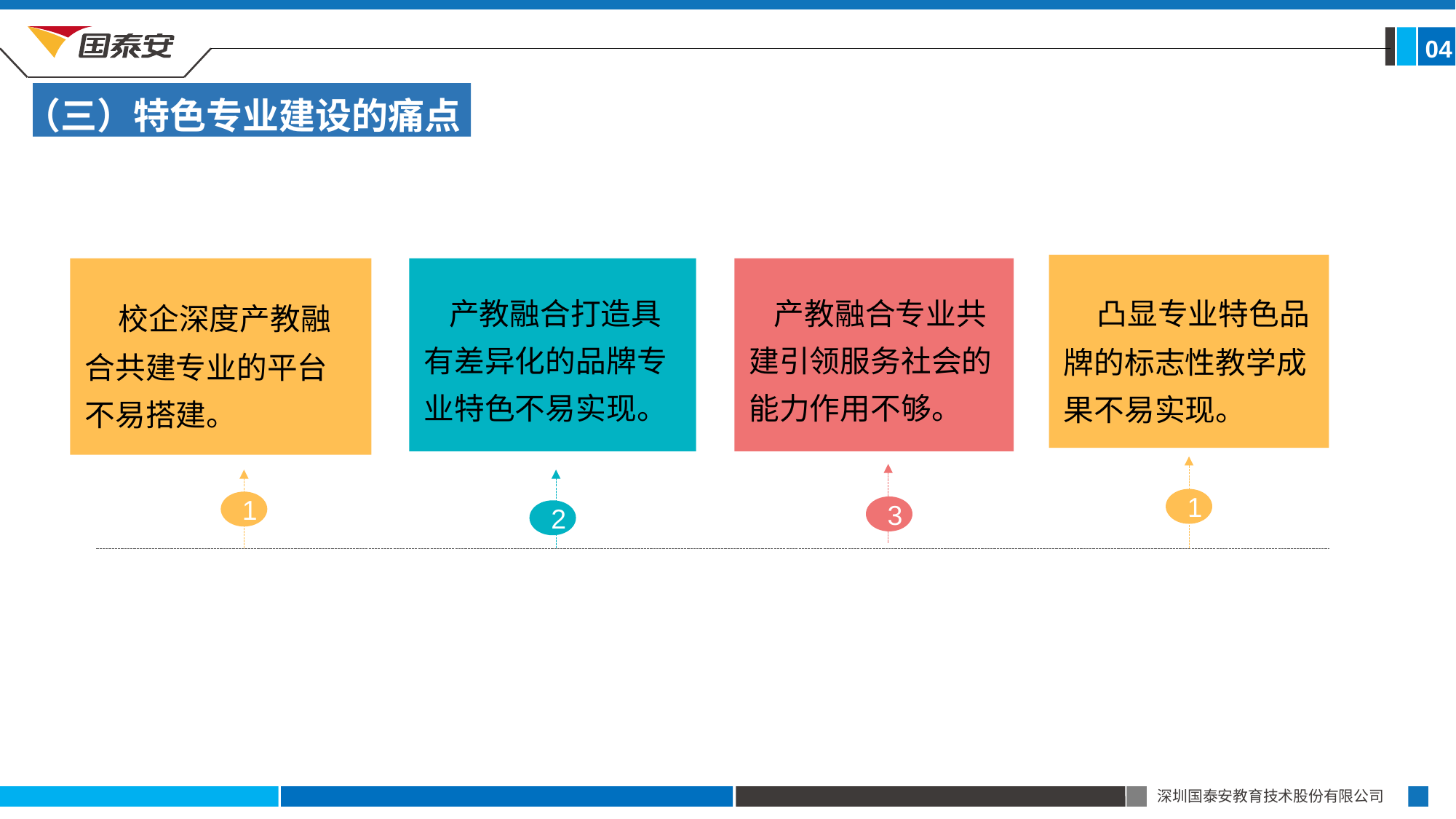

04

（三）特色专业建设的痛点
   凸显专业特色品牌的标志性教学成果不易实现。
   校企深度产教融合共建专业的平台不易搭建。
   产教融合打造具有差异化的品牌专业特色不易实现。
   产教融合专业共建引领服务社会的能力作用不够。
1
3
2
1